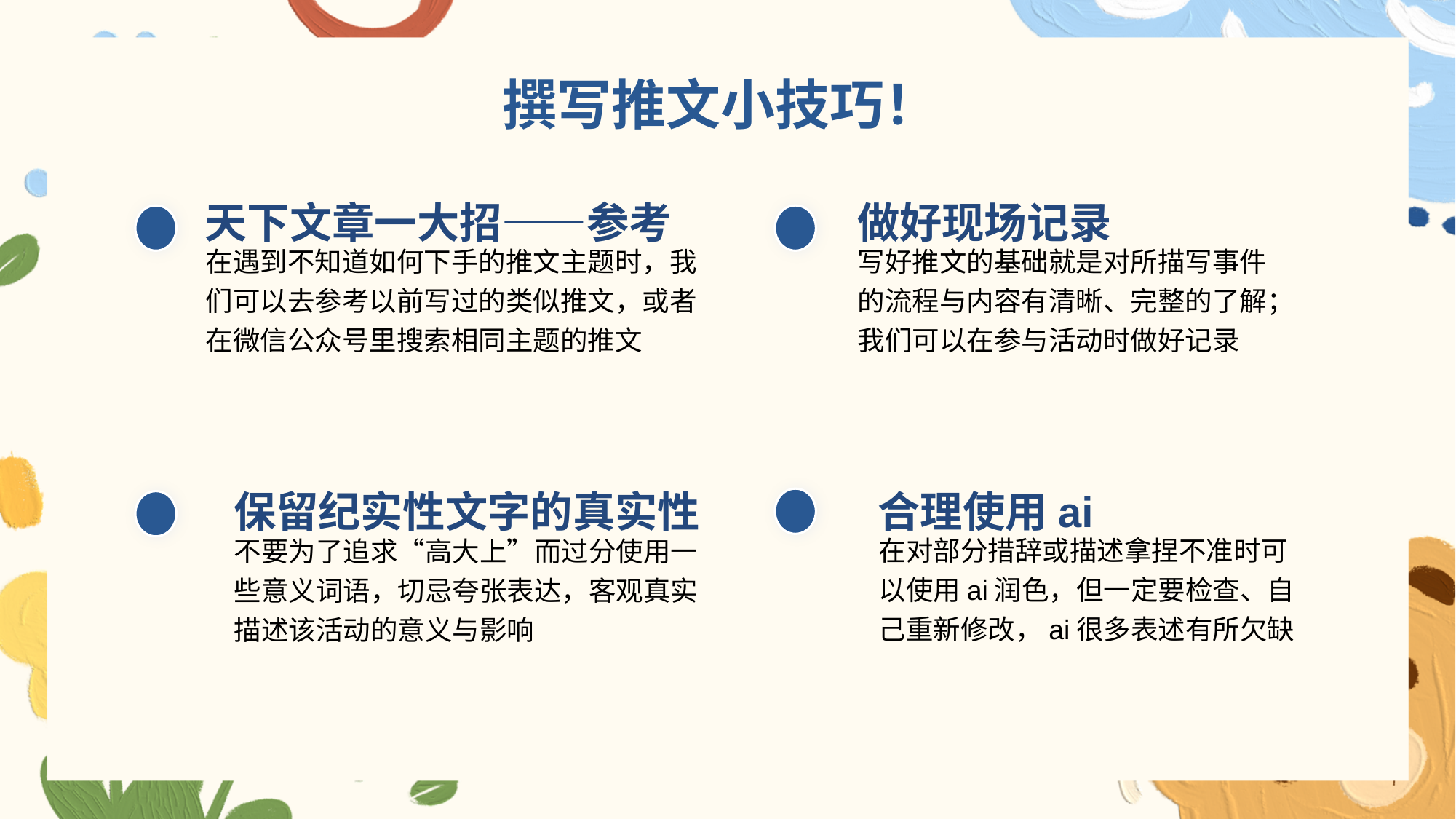

撰写推文小技巧！
天下文章一大招——参考
在遇到不知道如何下手的推文主题时，我们可以去参考以前写过的类似推文，或者在微信公众号里搜索相同主题的推文
做好现场记录
写好推文的基础就是对所描写事件的流程与内容有清晰、完整的了解；我们可以在参与活动时做好记录

保留纪实性文字的真实性
不要为了追求“高大上”而过分使用一些意义词语，切忌夸张表达，客观真实描述该活动的意义与影响
合理使用ai
在对部分措辞或描述拿捏不准时可以使用ai润色，但一定要检查、自己重新修改，ai很多表述有所欠缺